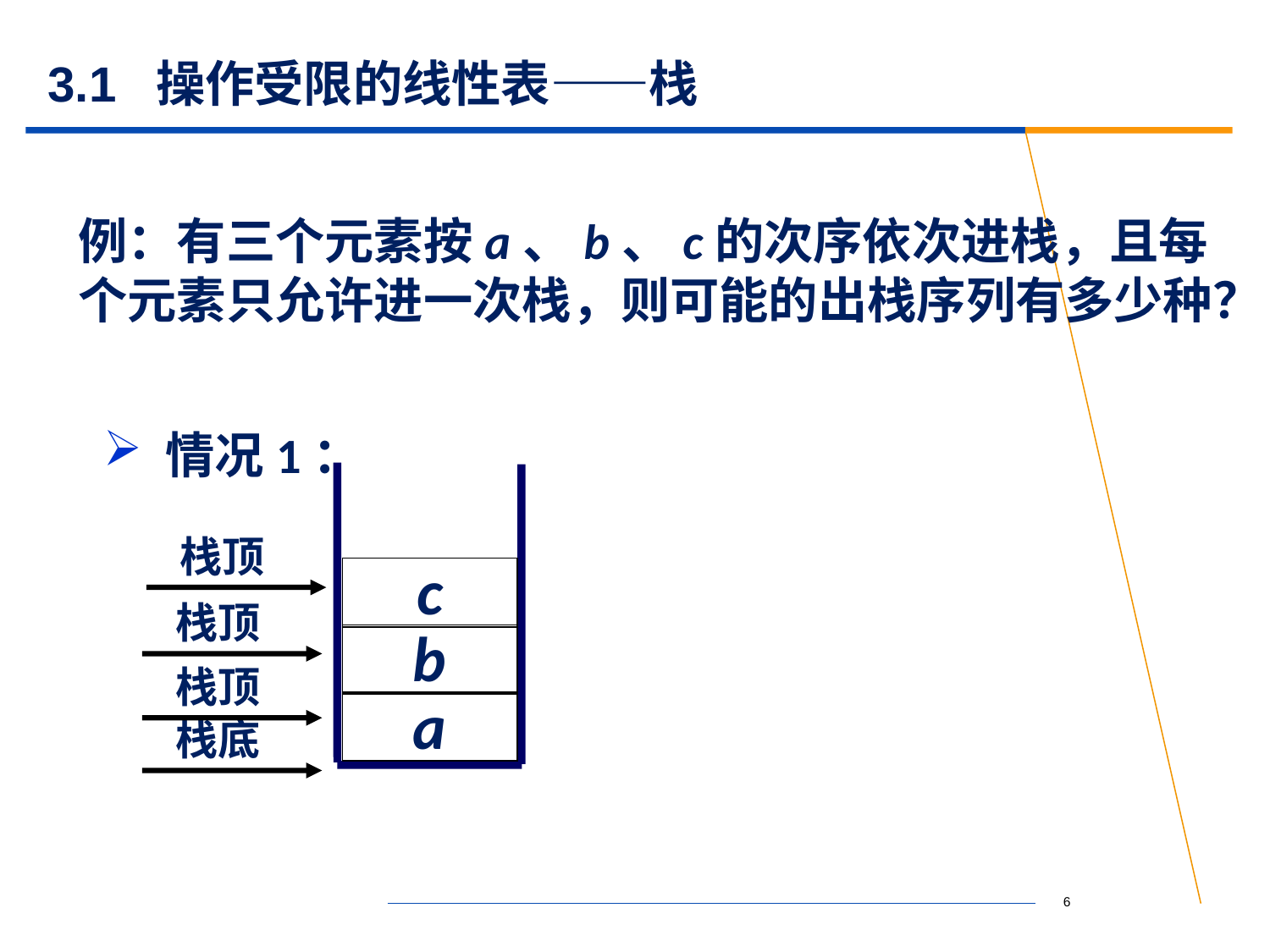

# 3.1  操作受限的线性表——栈
例：有三个元素按a、b、c的次序依次进栈，且每个元素只允许进一次栈，则可能的出栈序列有多少种？
 情况1：

栈顶

c
栈顶

b
栈顶

a
栈底